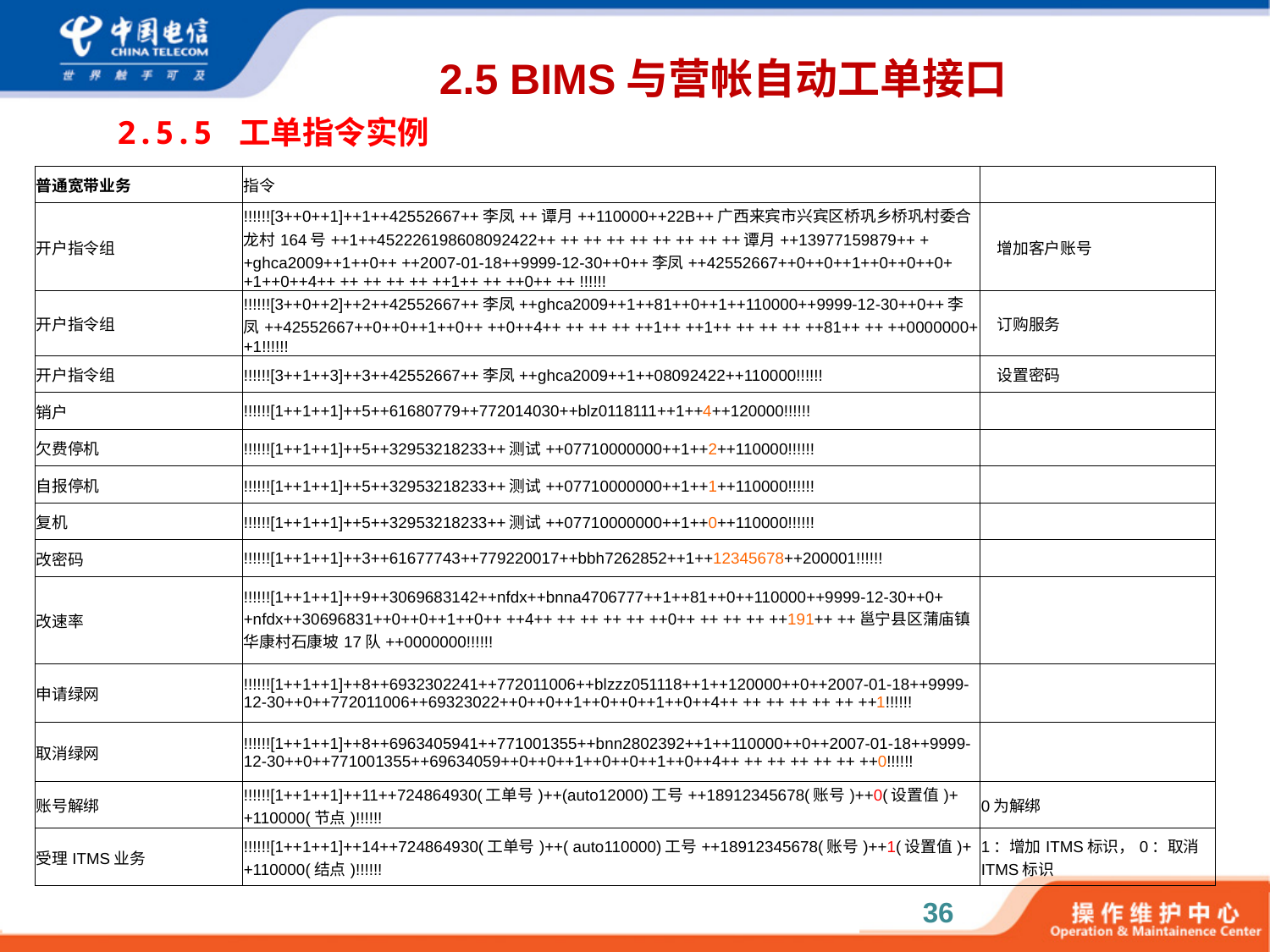

# 2.5 BIMS与营帐自动工单接口
2.5.5 工单指令实例
| 普通宽带业务 | 指令 |  |
| --- | --- | --- |
| 开户指令组 | !!!!!![3++0++1]++1++42552667++李凤++谭月++110000++22B++广西来宾市兴宾区桥巩乡桥巩村委合龙村164号++1++452226198608092422++ ++ ++ ++ ++ ++ ++ ++ ++谭月++13977159879++ ++ghca2009++1++0++ ++2007-01-18++9999-12-30++0++李凤++42552667++0++0++1++0++0++0++1++0++4++ ++ ++ ++ ++ ++1++ ++ ++0++ ++ !!!!!! | 增加客户账号 |
| 开户指令组 | !!!!!![3++0++2]++2++42552667++李凤++ghca2009++1++81++0++1++110000++9999-12-30++0++李凤++42552667++0++0++1++0++ ++0++4++ ++ ++ ++ ++1++ ++1++ ++ ++ ++ ++81++ ++ ++0000000++1!!!!!! | 订购服务 |
| 开户指令组 | !!!!!![3++1++3]++3++42552667++李凤++ghca2009++1++08092422++110000!!!!!! | 设置密码 |
| 销户 | !!!!!![1++1++1]++5++61680779++772014030++blz0118111++1++4++120000!!!!!! |  |
| 欠费停机 | !!!!!![1++1++1]++5++32953218233++测试++07710000000++1++2++110000!!!!!! |  |
| 自报停机 | !!!!!![1++1++1]++5++32953218233++测试++07710000000++1++1++110000!!!!!! |  |
| 复机 | !!!!!![1++1++1]++5++32953218233++测试++07710000000++1++0++110000!!!!!! |  |
| 改密码 | !!!!!![1++1++1]++3++61677743++779220017++bbh7262852++1++12345678++200001!!!!!! |  |
| 改速率 | !!!!!![1++1++1]++9++3069683142++nfdx++bnna4706777++1++81++0++110000++9999-12-30++0++nfdx++30696831++0++0++1++0++ ++4++ ++ ++ ++ ++ ++0++ ++ ++ ++ ++191++ ++邕宁县区蒲庙镇华康村石康坡17队++0000000!!!!!! |  |
| 申请绿网 | !!!!!![1++1++1]++8++6932302241++772011006++blzzz051118++1++120000++0++2007-01-18++9999-12-30++0++772011006++69323022++0++0++1++0++0++1++0++4++ ++ ++ ++ ++ ++ ++1!!!!!! |  |
| 取消绿网 | !!!!!![1++1++1]++8++6963405941++771001355++bnn2802392++1++110000++0++2007-01-18++9999-12-30++0++771001355++69634059++0++0++1++0++0++1++0++4++ ++ ++ ++ ++ ++ ++0!!!!!! |  |
| 账号解绑 | !!!!!![1++1++1]++11++724864930(工单号)++(auto12000)工号++18912345678(账号)++0(设置值)++110000(节点)!!!!!! | 0为解绑 |
| 受理ITMS业务 | !!!!!![1++1++1]++14++724864930(工单号)++( auto110000)工号++18912345678(账号)++1(设置值)++110000(结点)!!!!!! | 1：增加ITMS标识，0：取消ITMS标识 |